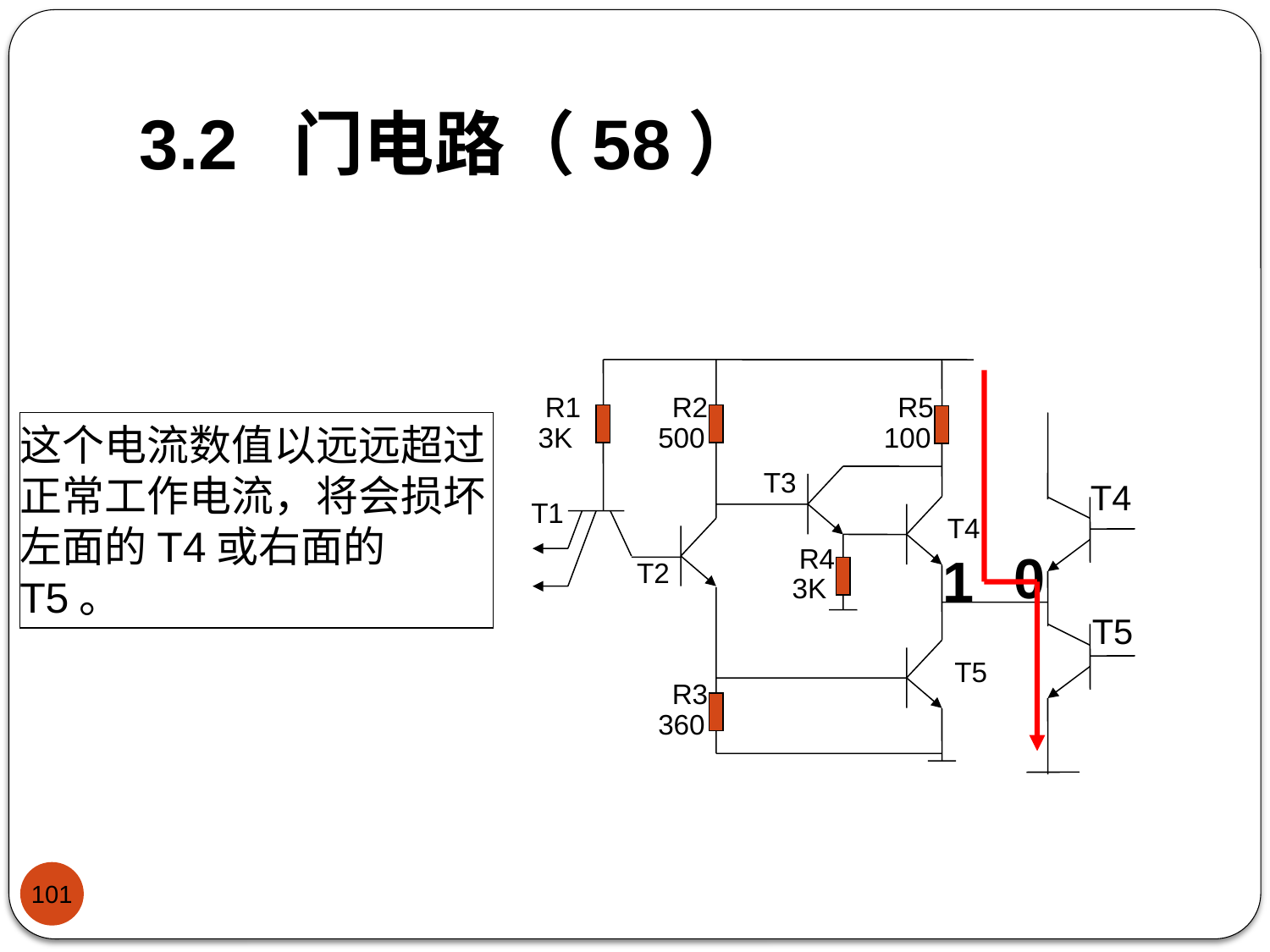

# 3.2  门电路（58）

R1
3K
R2
500
R5
100

T3

T1

T4

R4
3K

T2

R3
360

这个电流数值以远远超过正常工作电流，将会损坏左面的T4或右面的T5。

T4

0
1

T5

T5

101